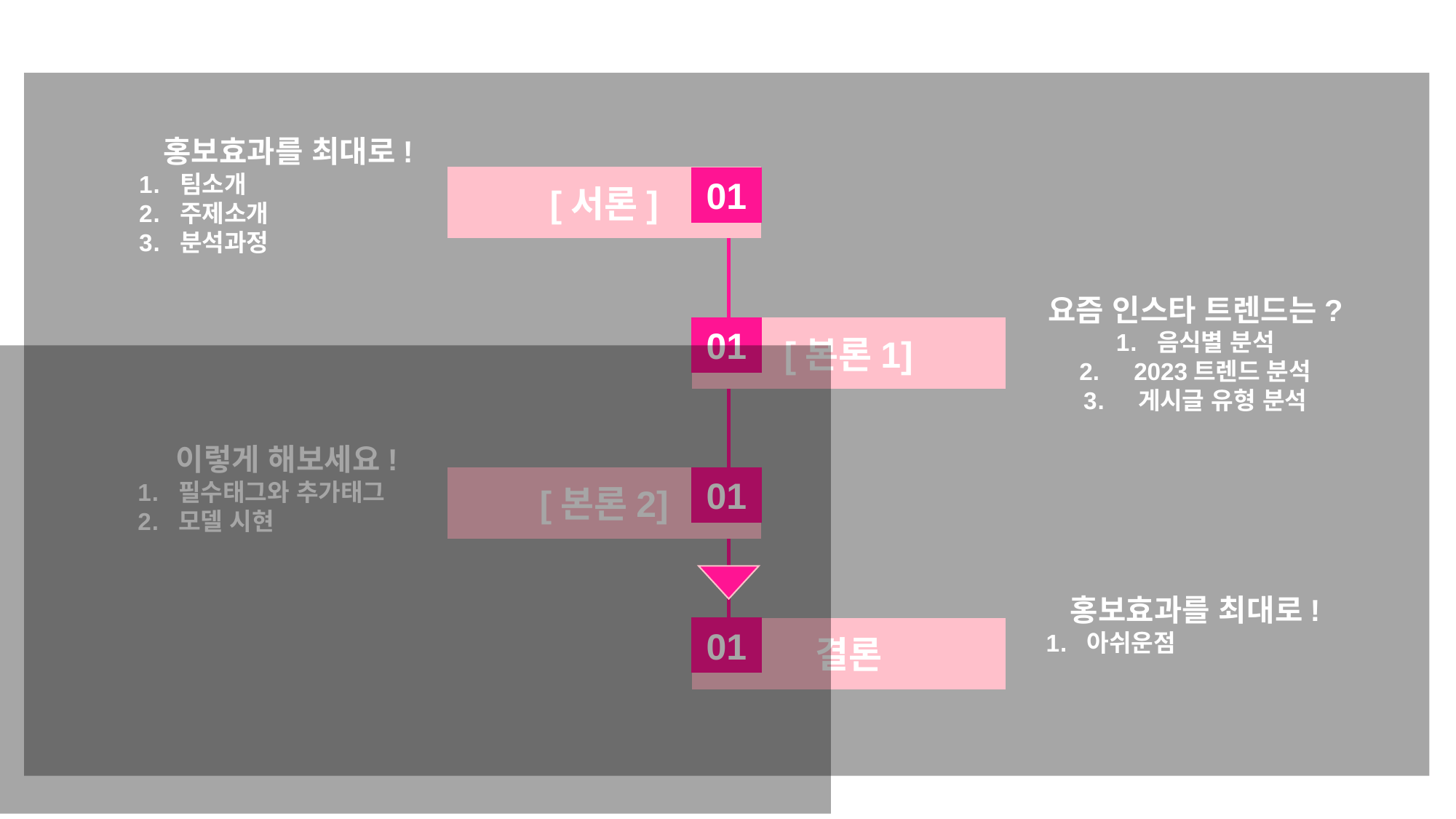

Title:
Font : 강원교육모두체, gmarket

홍보효과를 최대로!
팀소개
주제소개
분석과정
[서론]
01
요즘 인스타 트렌드는?
음식별 분석
2023트렌드 분석
게시글 유형 분석
01
[본론1]

이렇게 해보세요!
필수태그와 추가태그
모델 시현
[본론2]
01

홍보효과를 최대로!
아쉬운점
01
결론